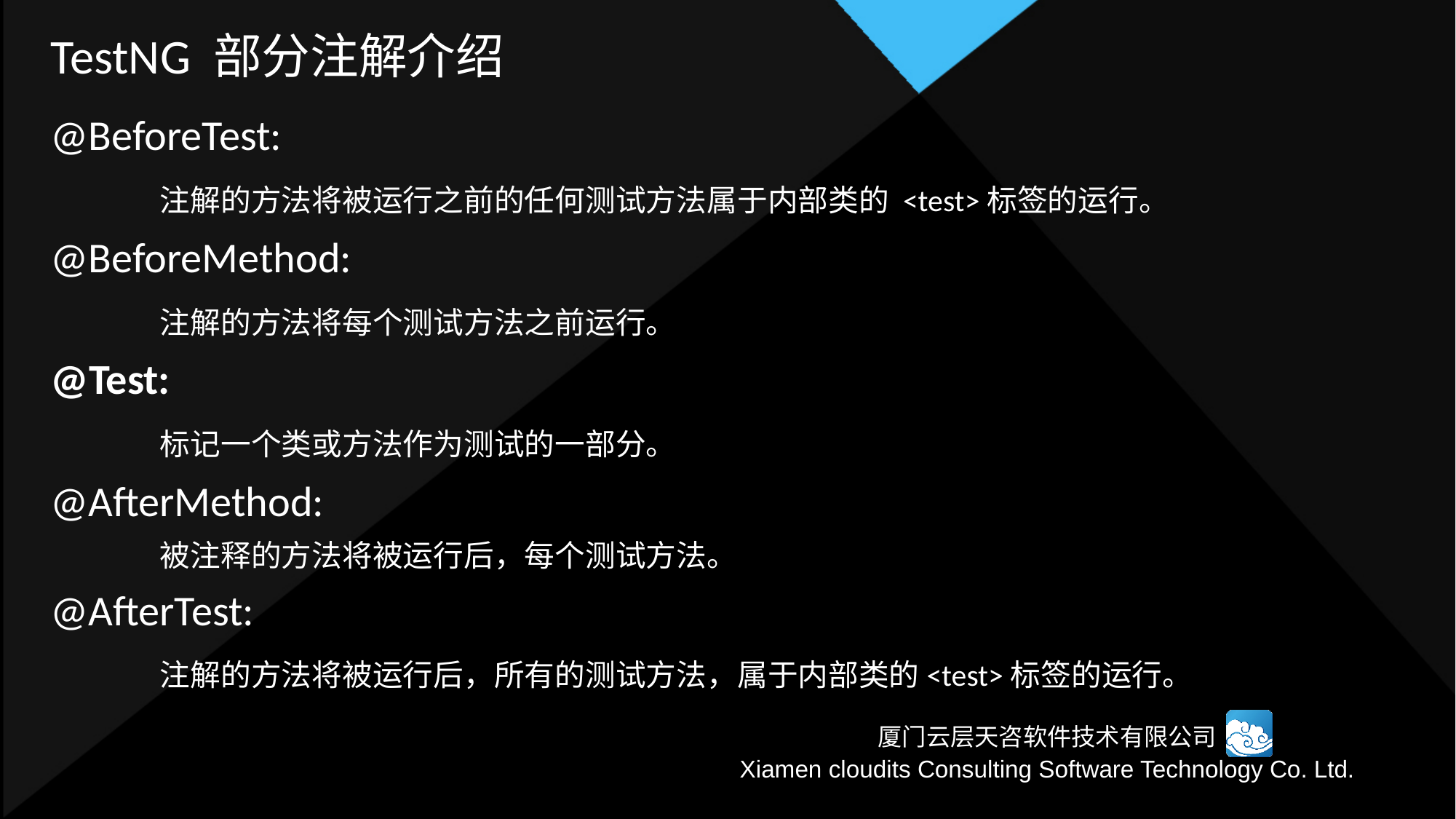

# TestNG 部分注解介绍
@BeforeTest:
	注解的方法将被运行之前的任何测试方法属于内部类的 <test>标签的运行。
@BeforeMethod:
	注解的方法将每个测试方法之前运行。
@Test:
	标记一个类或方法作为测试的一部分。
@AfterMethod:
	被注释的方法将被运行后，每个测试方法。
@AfterTest:
	注解的方法将被运行后，所有的测试方法，属于内部类的<test>标签的运行。